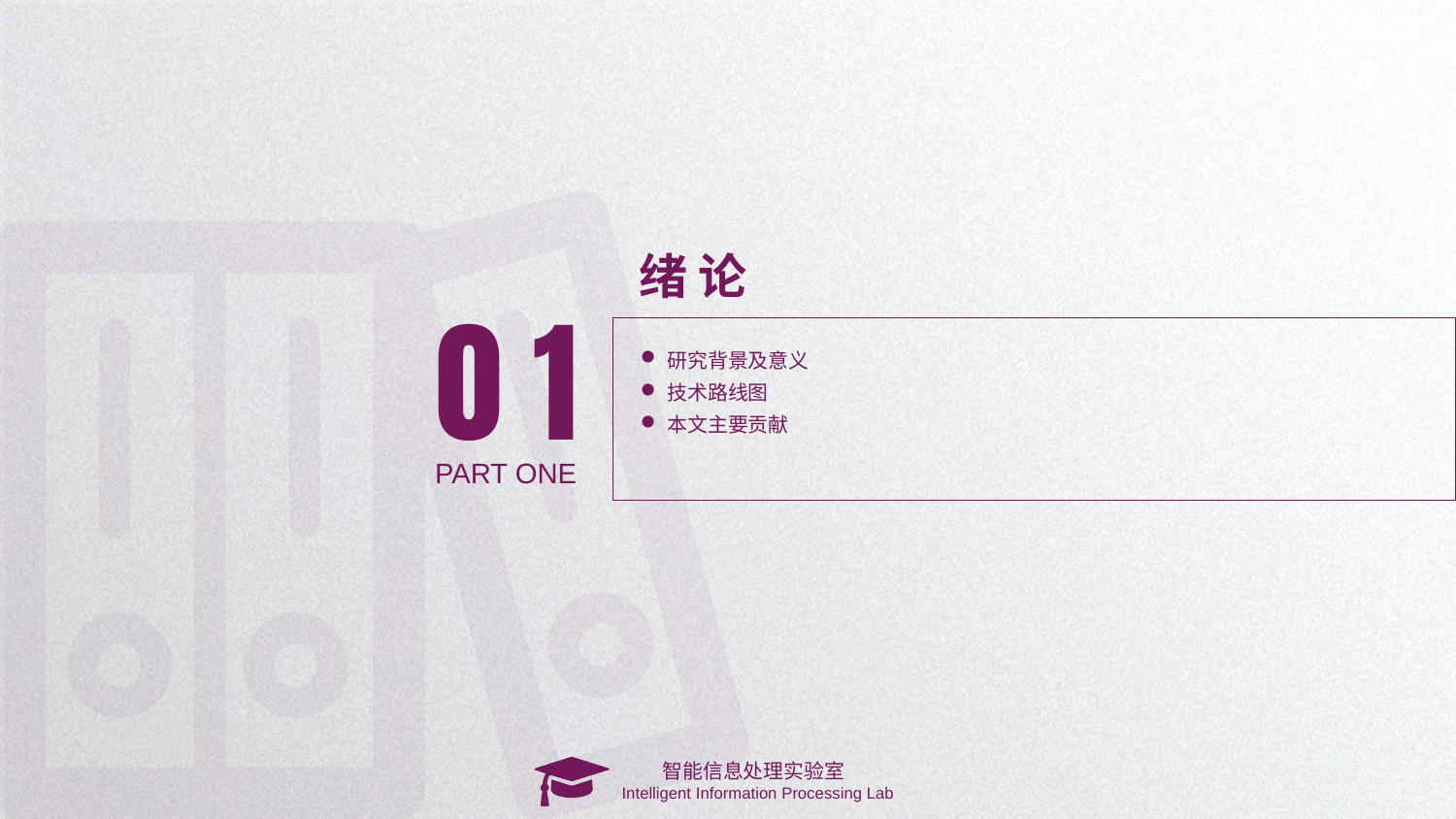

绪 论
0 1

研究背景及意义
技术路线图
本文主要贡献
PART ONE